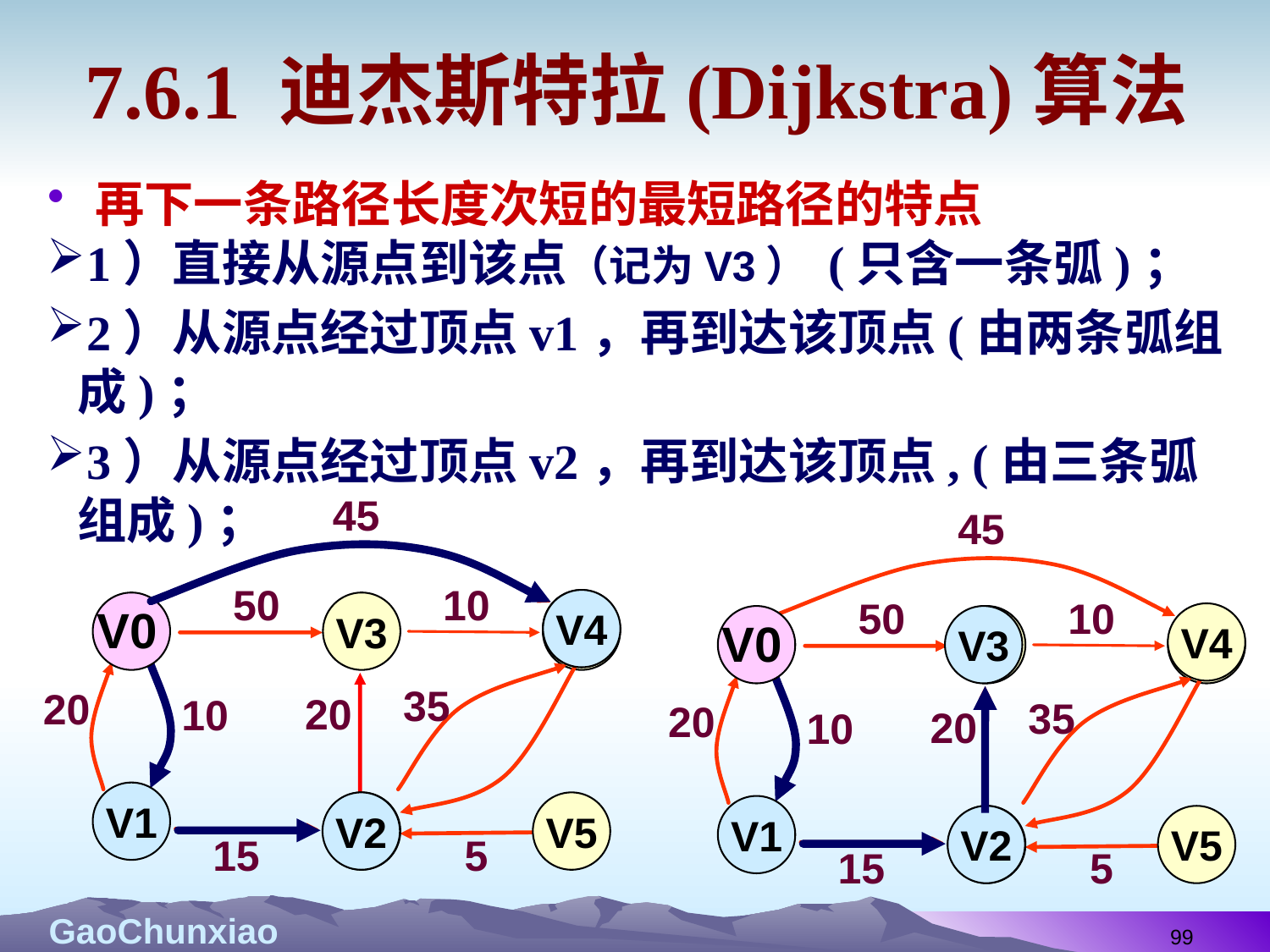

# 7.6.1 迪杰斯特拉(Dijkstra)算法
再下一条路径长度次短的最短路径的特点
1）直接从源点到该点（记为V3） (只含一条弧)；
2）从源点经过顶点v1，再到达该顶点(由两条弧组成)；
3）从源点经过顶点v2，再到达该顶点, (由三条弧组成)；
45

50
10
V4

V3

 V0

35

20
20
10
V1
V2
V3
V5
15
5

45

50
10
V4
V4

V3
V2

 V0

35

20
20
10
V1
V2
V3
V5
15
5

99